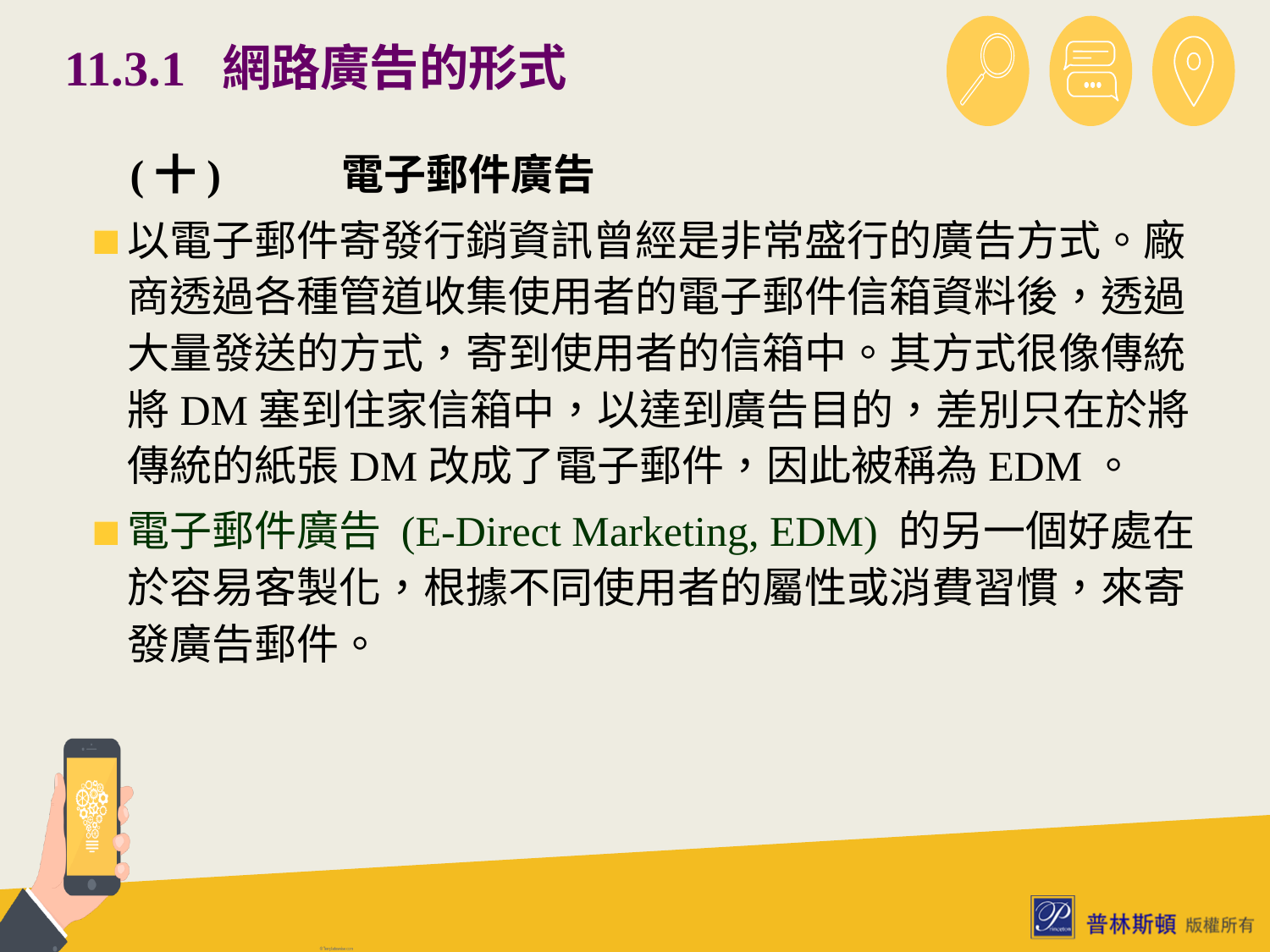

# 11.3.1  網路廣告的形式
    (十)	電子郵件廣告
以電子郵件寄發行銷資訊曾經是非常盛行的廣告方式。廠商透過各種管道收集使用者的電子郵件信箱資料後，透過大量發送的方式，寄到使用者的信箱中。其方式很像傳統將DM塞到住家信箱中，以達到廣告目的，差別只在於將傳統的紙張DM改成了電子郵件，因此被稱為EDM。
電子郵件廣告 (E-Direct Marketing, EDM) 的另一個好處在於容易客製化，根據不同使用者的屬性或消費習慣，來寄發廣告郵件。